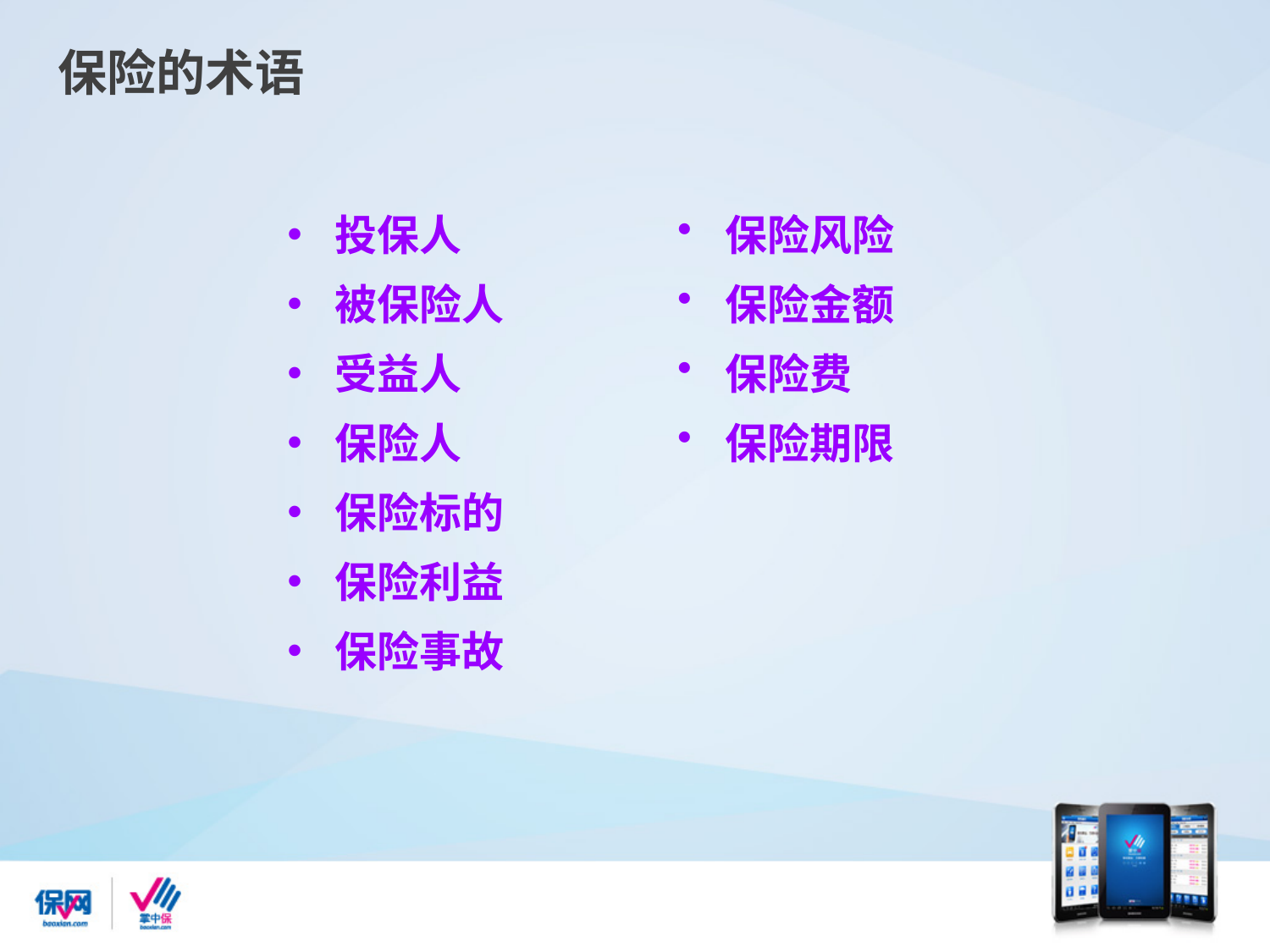

保险的术语
投保人
被保险人
受益人
保险人
保险标的
保险利益
保险事故
保险风险
保险金额
保险费
保险期限